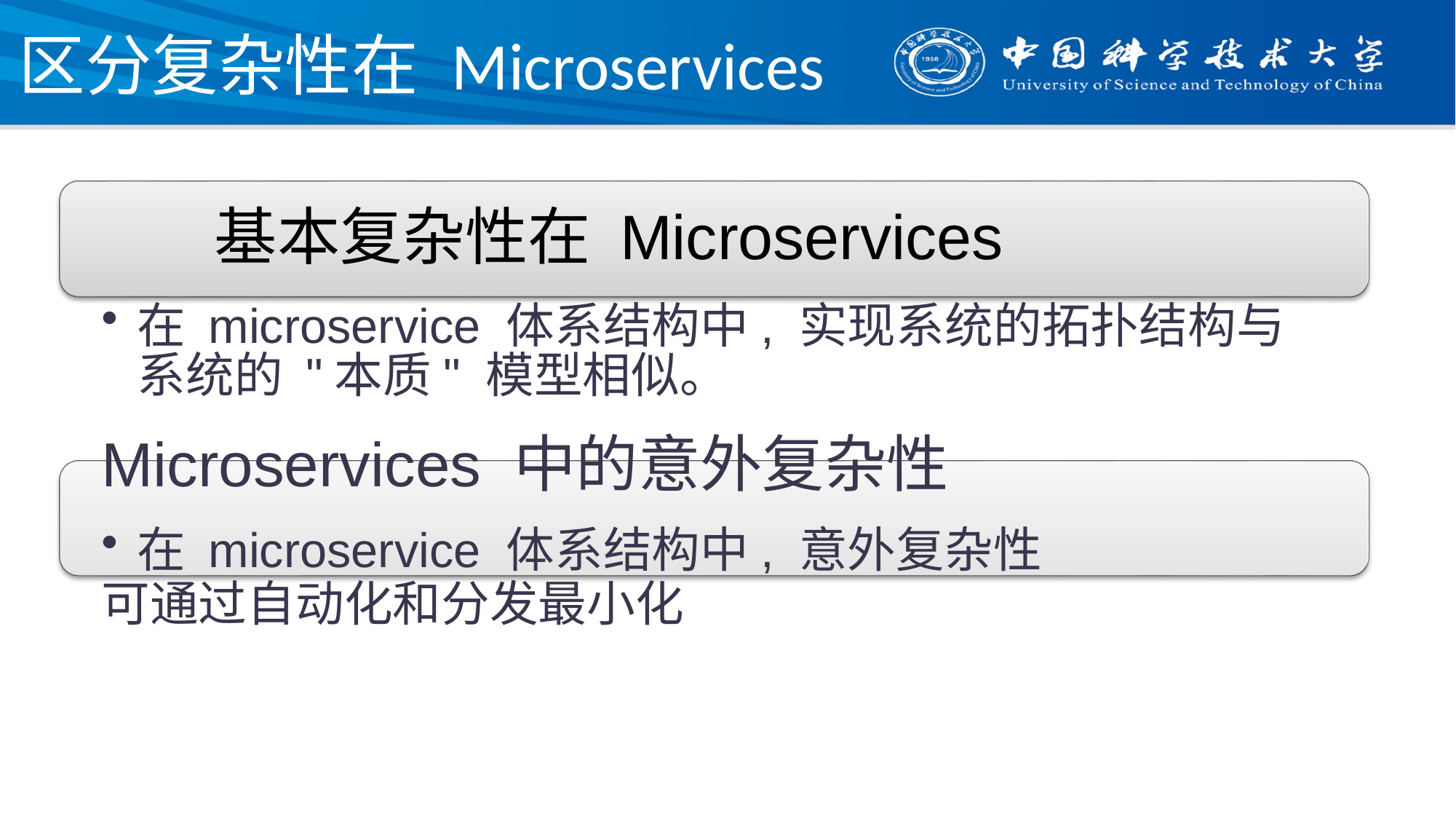

区分复杂性在 Microservices

# 基本复杂性在 Microservices
在 microservice 体系结构中, 实现系统的拓扑结构与系统的 "本质" 模型相似。
Microservices 中的意外复杂性
在 microservice 体系结构中, 意外复杂性
可通过自动化和分发最小化